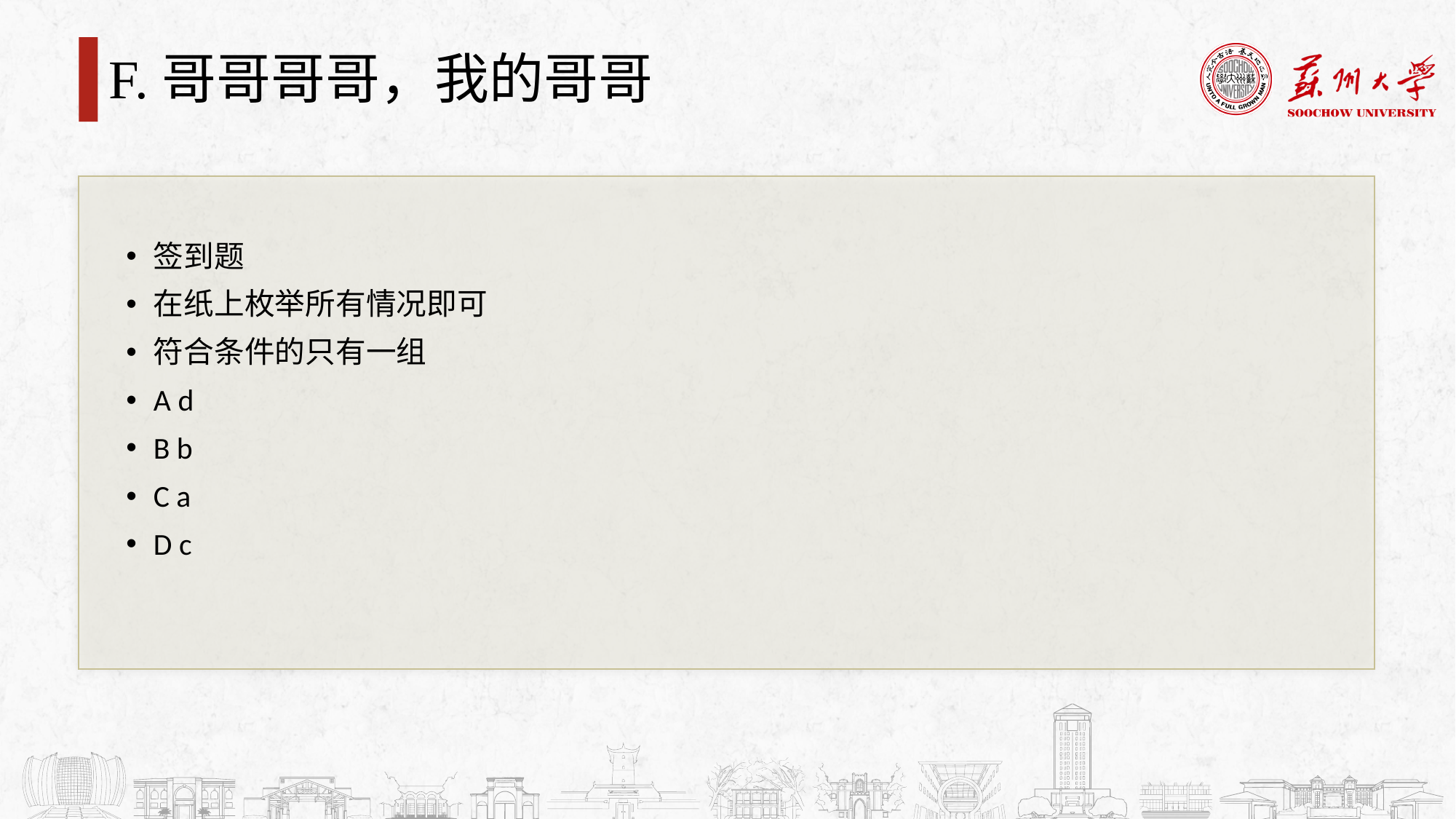

# F.哥哥哥哥，我的哥哥
签到题
在纸上枚举所有情况即可
符合条件的只有一组
A d
B b
C a
D c